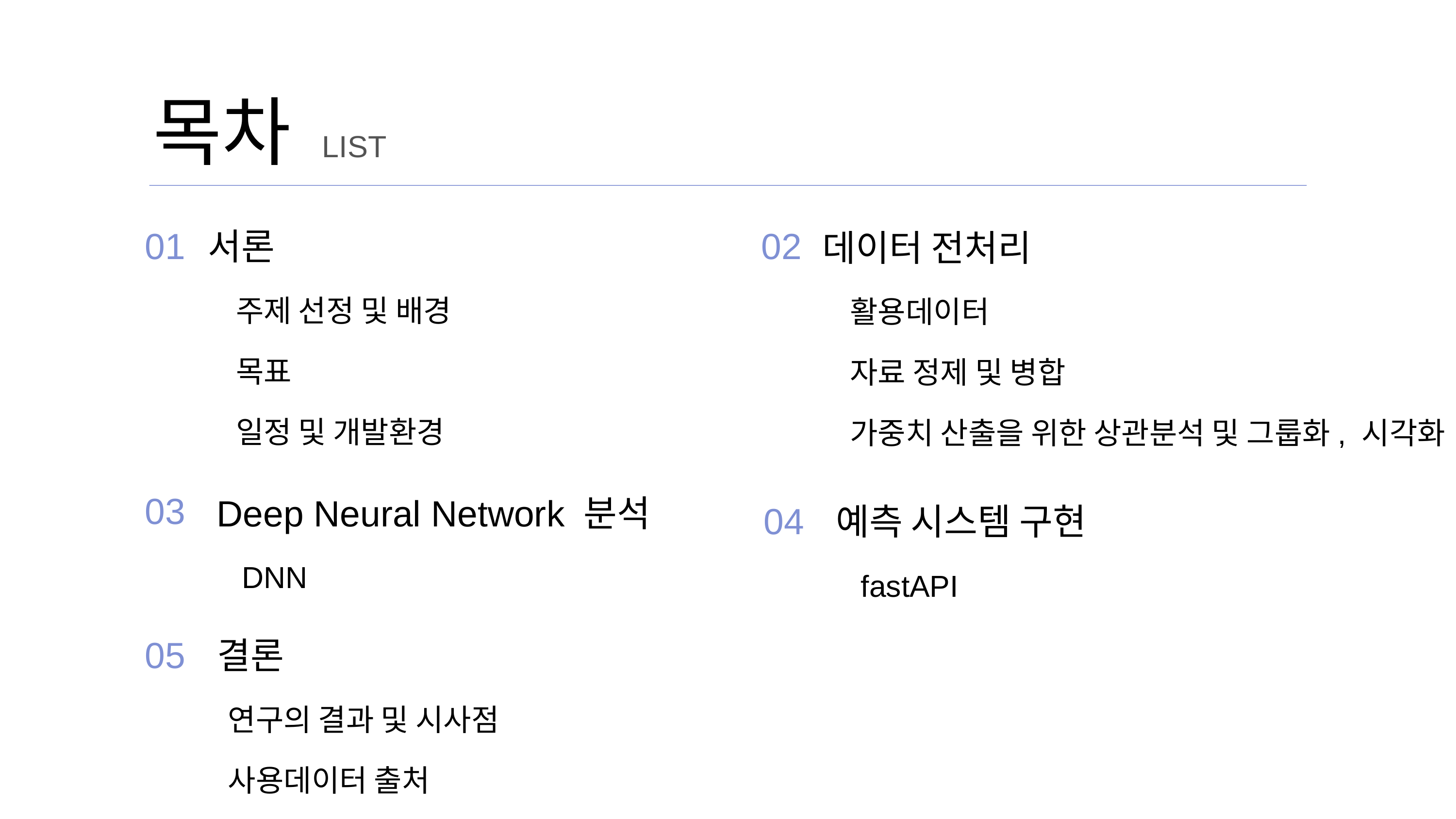

목차
LIST

01
02
서론
   주제 선정 및 배경
   목표
   일정 및 개발환경
데이터 전처리
   활용데이터
   자료 정제 및 병합
   가중치 산출을 위한 상관분석 및 그룹화, 시각화
03
Deep Neural Network 분석
   DNN
04
예측 시스템 구현
   fastAPI
05
 결론
   연구의 결과 및 시사점
   사용데이터 출처